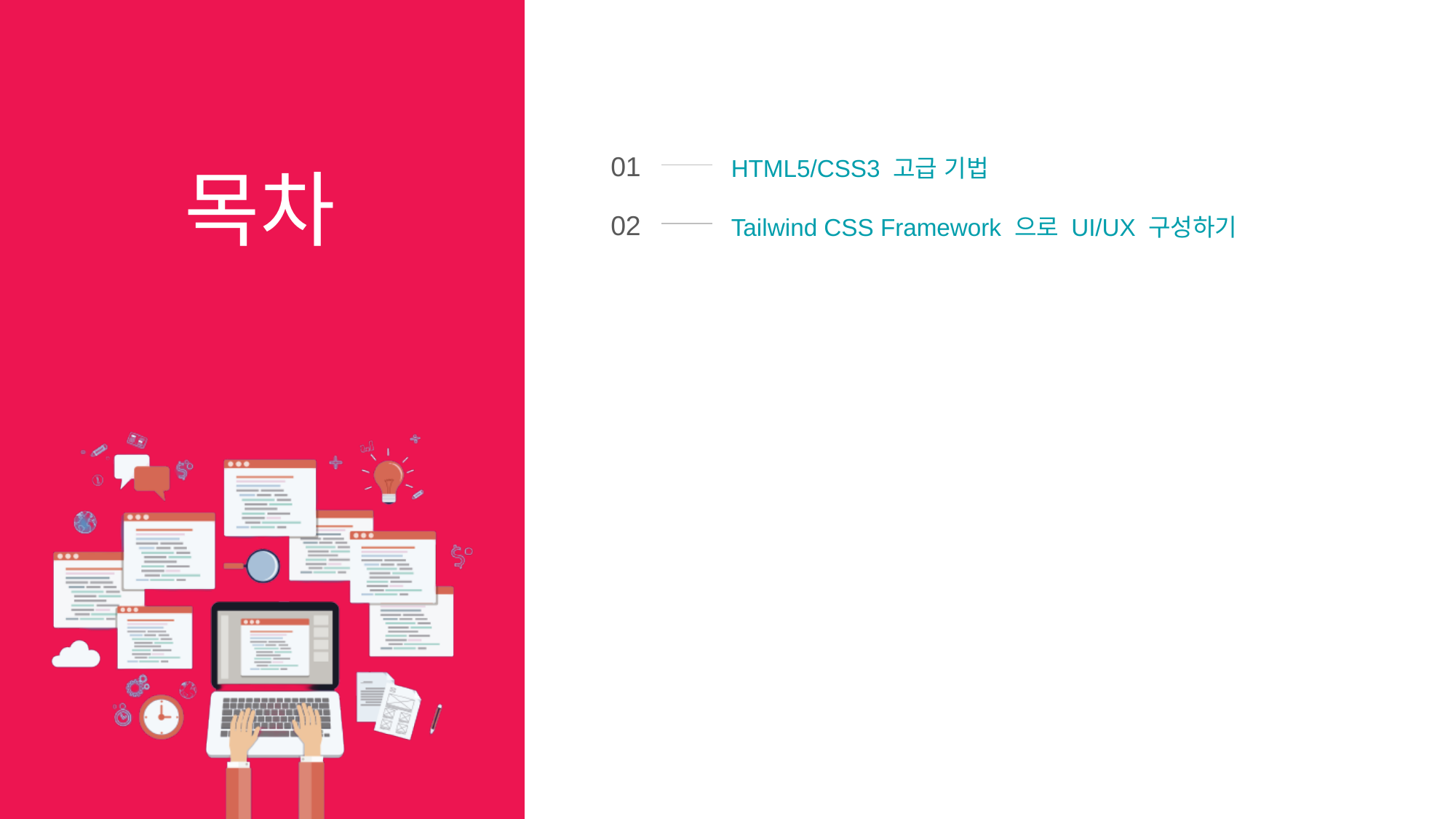

01
HTML5/CSS3 고급 기법
02
Tailwind CSS Framework 으로 UI/UX 구성하기